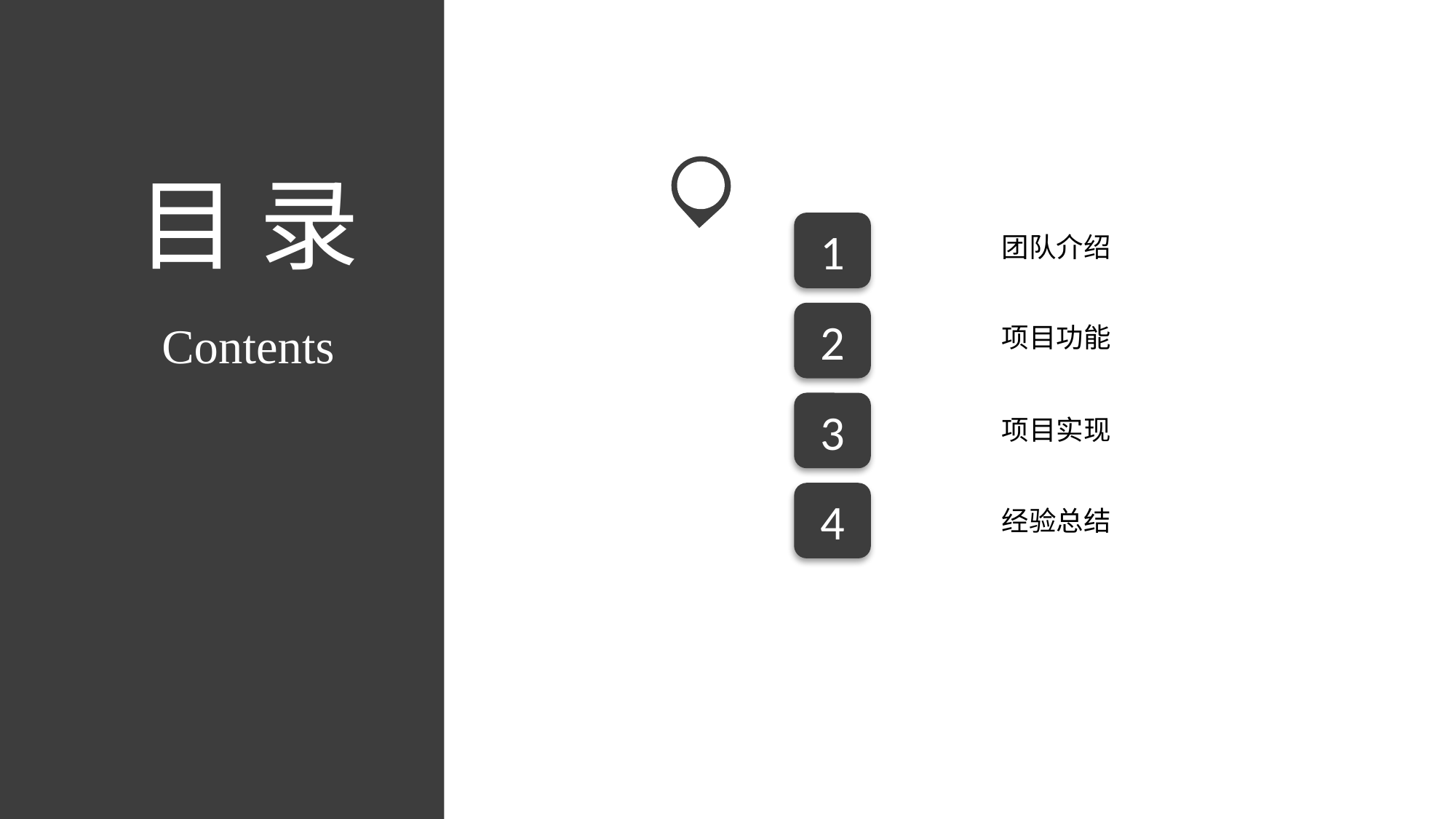

目 录

1
团队介绍
2
Contents
项目功能
3
项目实现
4
经验总结